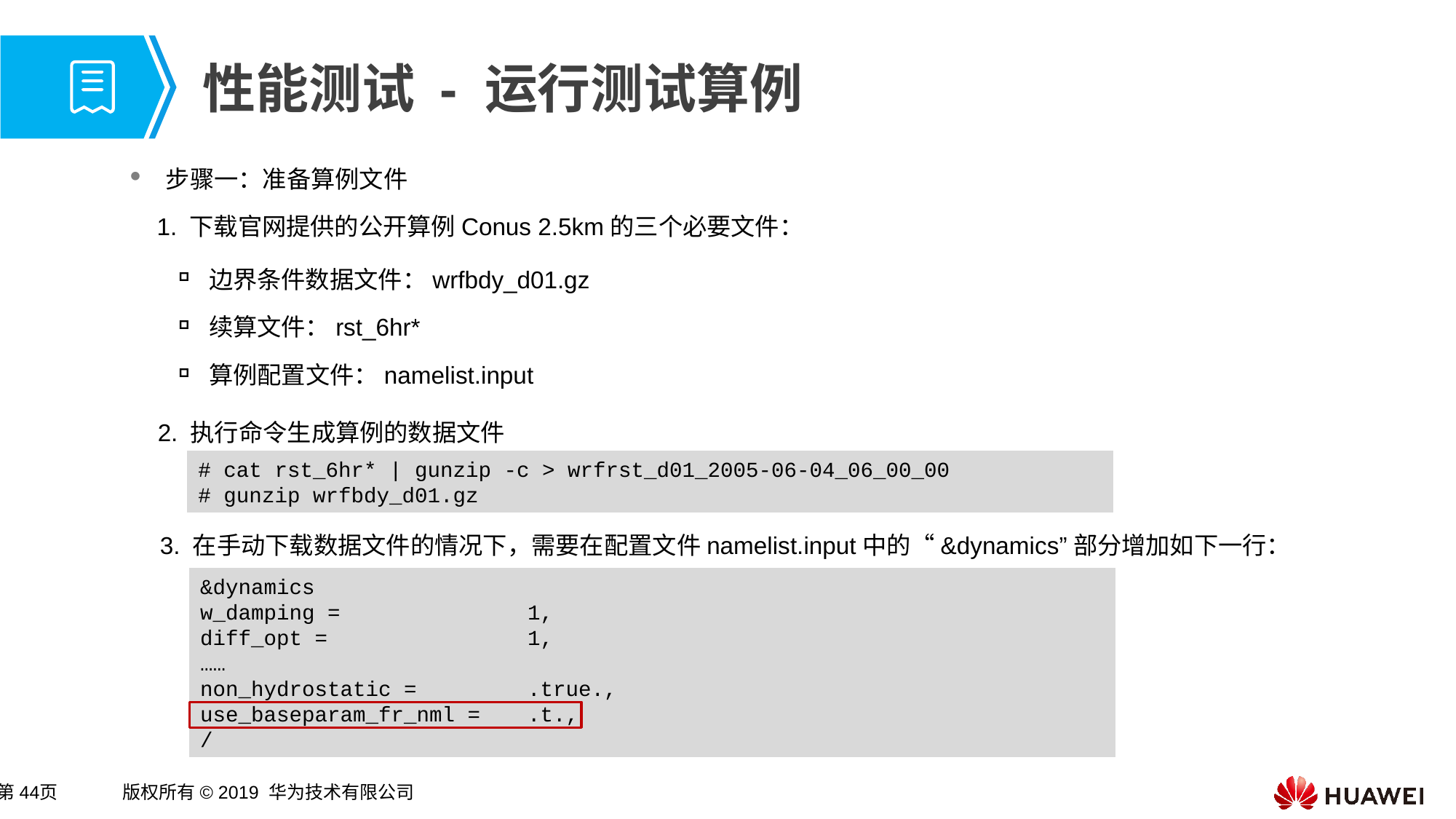

# 性能测试 - 运行测试算例
步骤一：准备算例文件
    1. 下载官网提供的公开算例Conus 2.5km的三个必要文件：
边界条件数据文件：wrfbdy_d01.gz
续算文件：rst_6hr*
算例配置文件：namelist.input
    2. 执行命令生成算例的数据文件

# cat rst_6hr* | gunzip -c > wrfrst_d01_2005-06-04_06_00_00
# gunzip wrfbdy_d01.gz
 3. 在手动下载数据文件的情况下，需要在配置文件namelist.input中的“&dynamics”部分增加如下一行：
&dynamics
w_damping = 		1,
diff_opt = 		1,
……
non_hydrostatic = 	.true.,
use_baseparam_fr_nml = 	.t.,
/